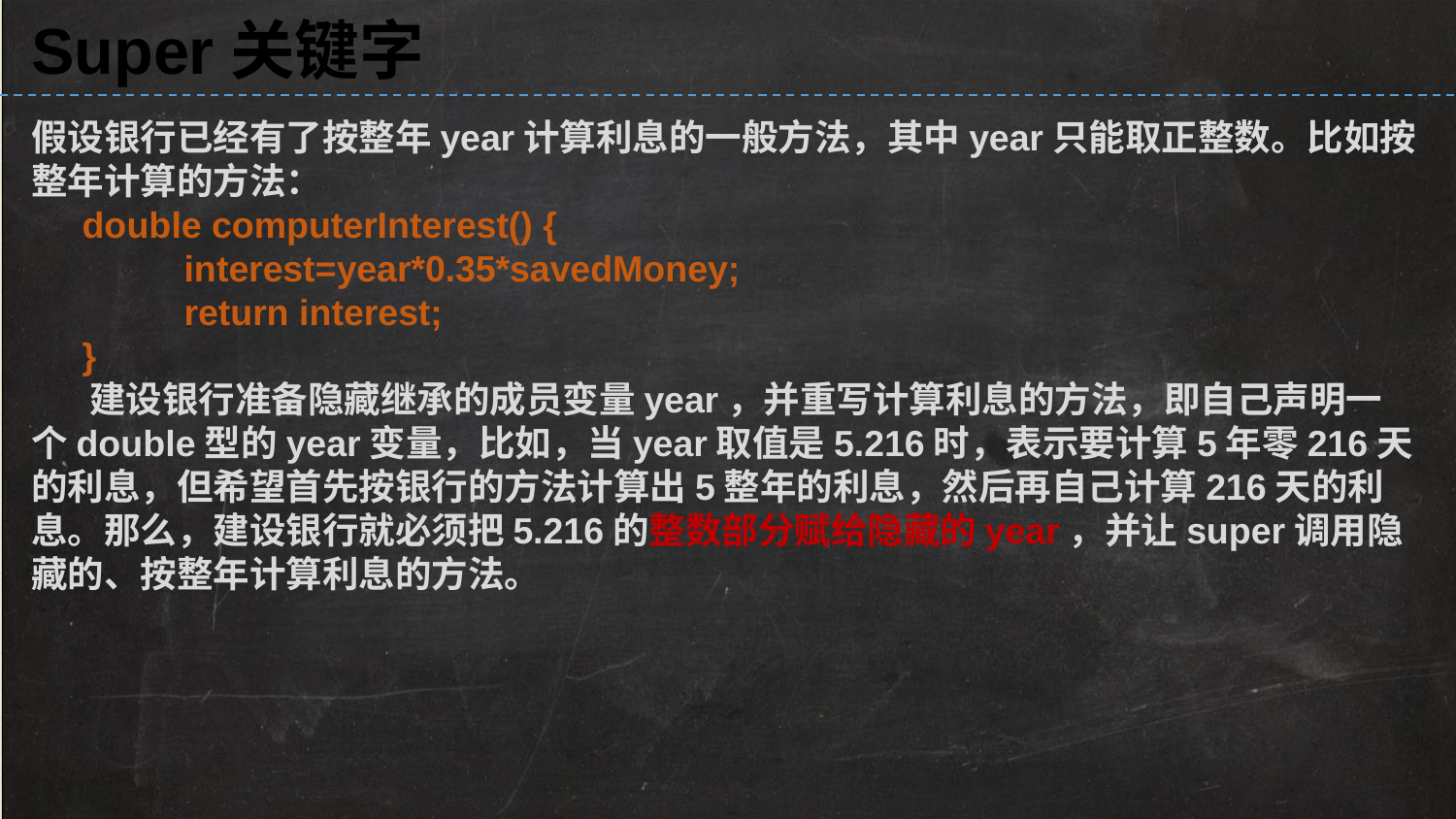

Super关键字
假设银行已经有了按整年year计算利息的一般方法，其中year只能取正整数。比如按整年计算的方法：
     double computerInterest() {
               interest=year*0.35*savedMoney;
               return interest;
     }
      建设银行准备隐藏继承的成员变量year，并重写计算利息的方法，即自己声明一个double型的year变量，比如，当year取值是5.216时，表示要计算5年零216天的利息，但希望首先按银行的方法计算出5整年的利息，然后再自己计算216天的利息。那么，建设银行就必须把5.216的整数部分赋给隐藏的year，并让super调用隐藏的、按整年计算利息的方法。